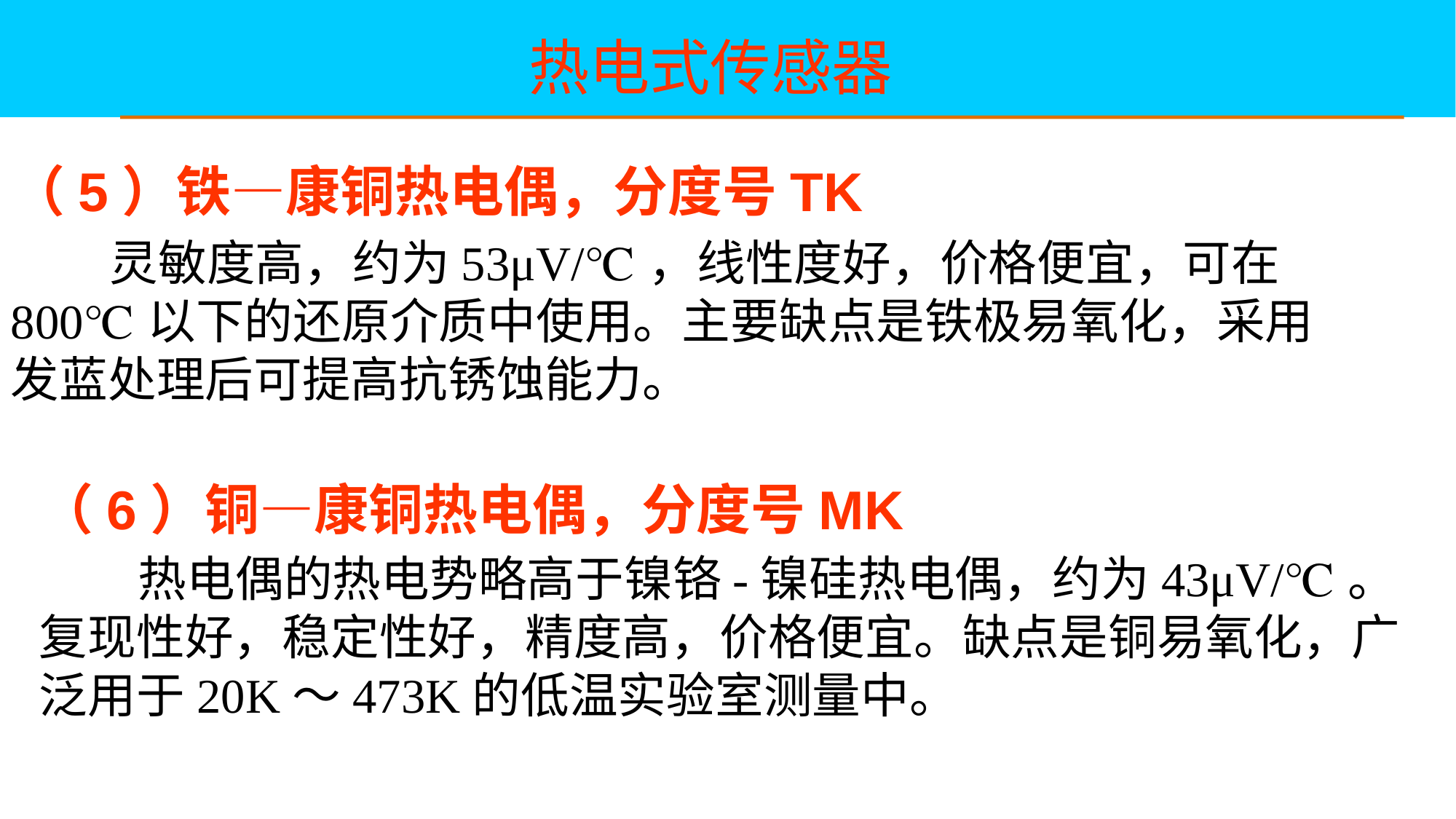

热电式传感器
（5）铁—康铜热电偶，分度号TK
        灵敏度高，约为53μV/℃，线性度好，价格便宜，可在800℃以下的还原介质中使用。主要缺点是铁极易氧化，采用发蓝处理后可提高抗锈蚀能力。
（6）铜—康铜热电偶，分度号MK
        热电偶的热电势略高于镍铬-镍硅热电偶，约为43μV/℃。复现性好，稳定性好，精度高，价格便宜。缺点是铜易氧化，广泛用于20K～473K的低温实验室测量中。